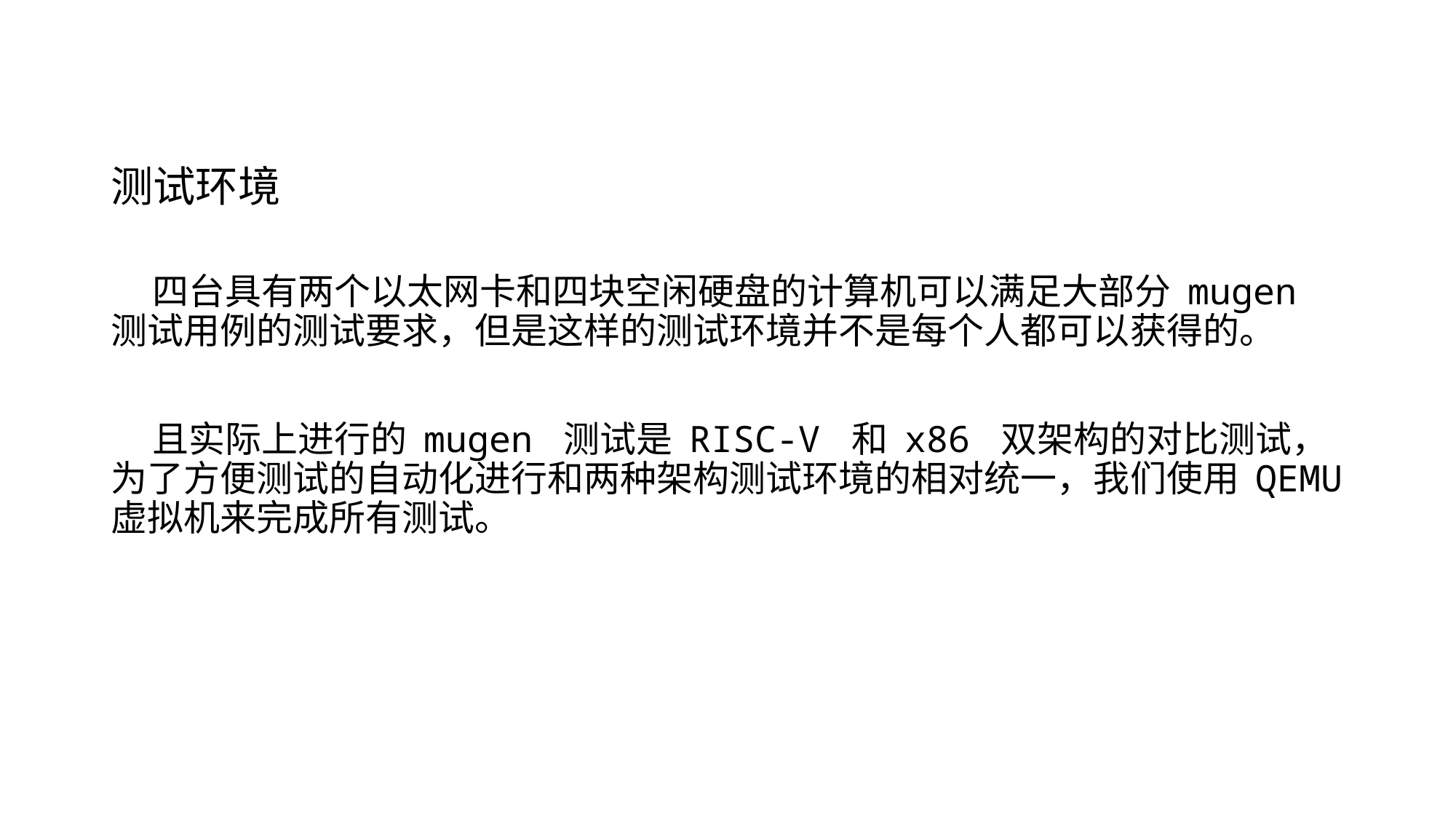

# 测试环境
    四台具有两个以太网卡和四块空闲硬盘的计算机可以满足大部分 mugen 测试用例的测试要求，但是这样的测试环境并不是每个人都可以获得的。

    且实际上进行的 mugen 测试是 RISC-V 和 x86 双架构的对比测试，为了方便测试的自动化进行和两种架构测试环境的相对统一，我们使用 QEMU 虚拟机来完成所有测试。